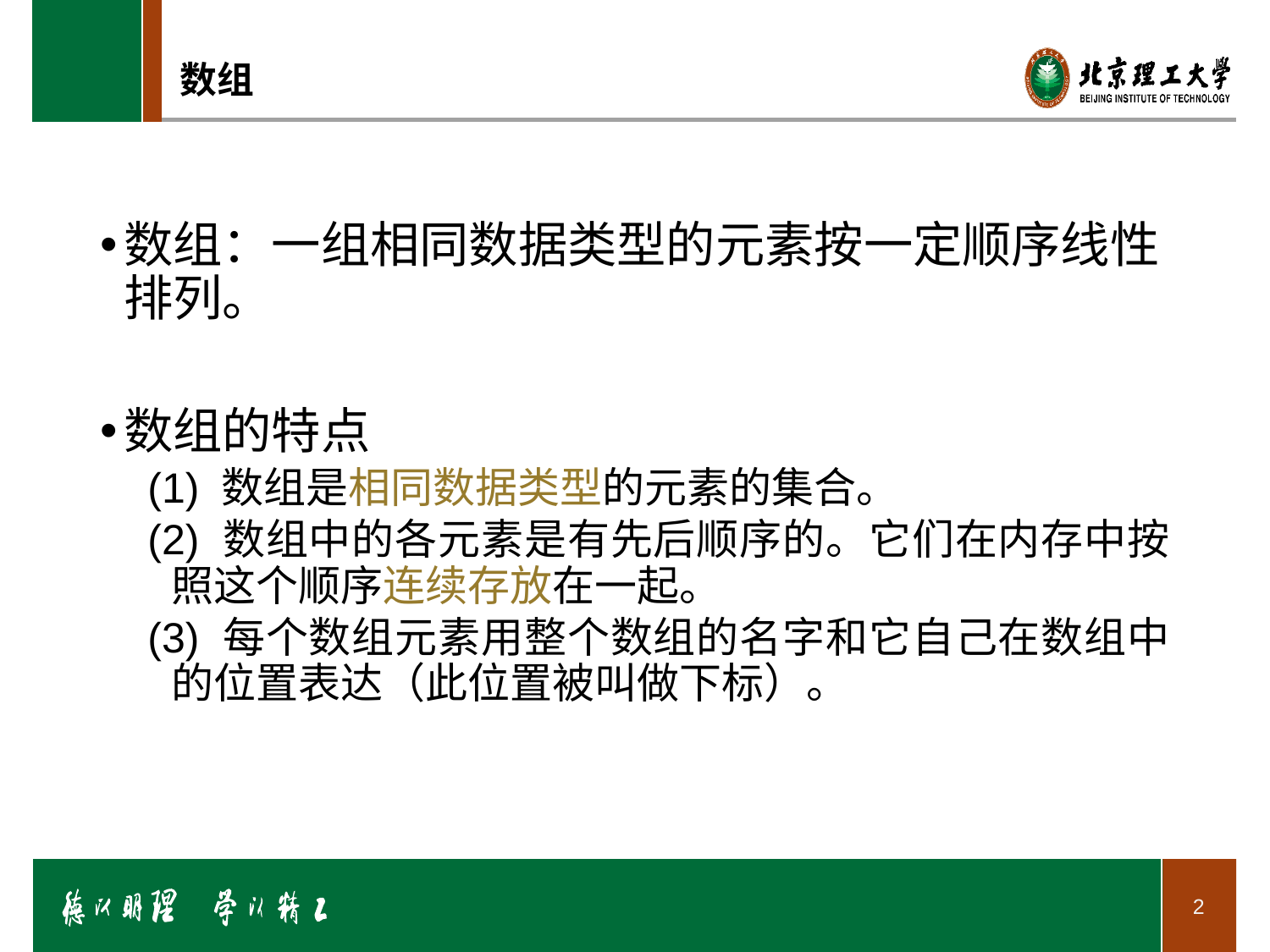

# 数组
数组：一组相同数据类型的元素按一定顺序线性排列。

数组的特点
(1) 数组是相同数据类型的元素的集合。
(2) 数组中的各元素是有先后顺序的。它们在内存中按照这个顺序连续存放在一起。
(3) 每个数组元素用整个数组的名字和它自己在数组中的位置表达（此位置被叫做下标）。